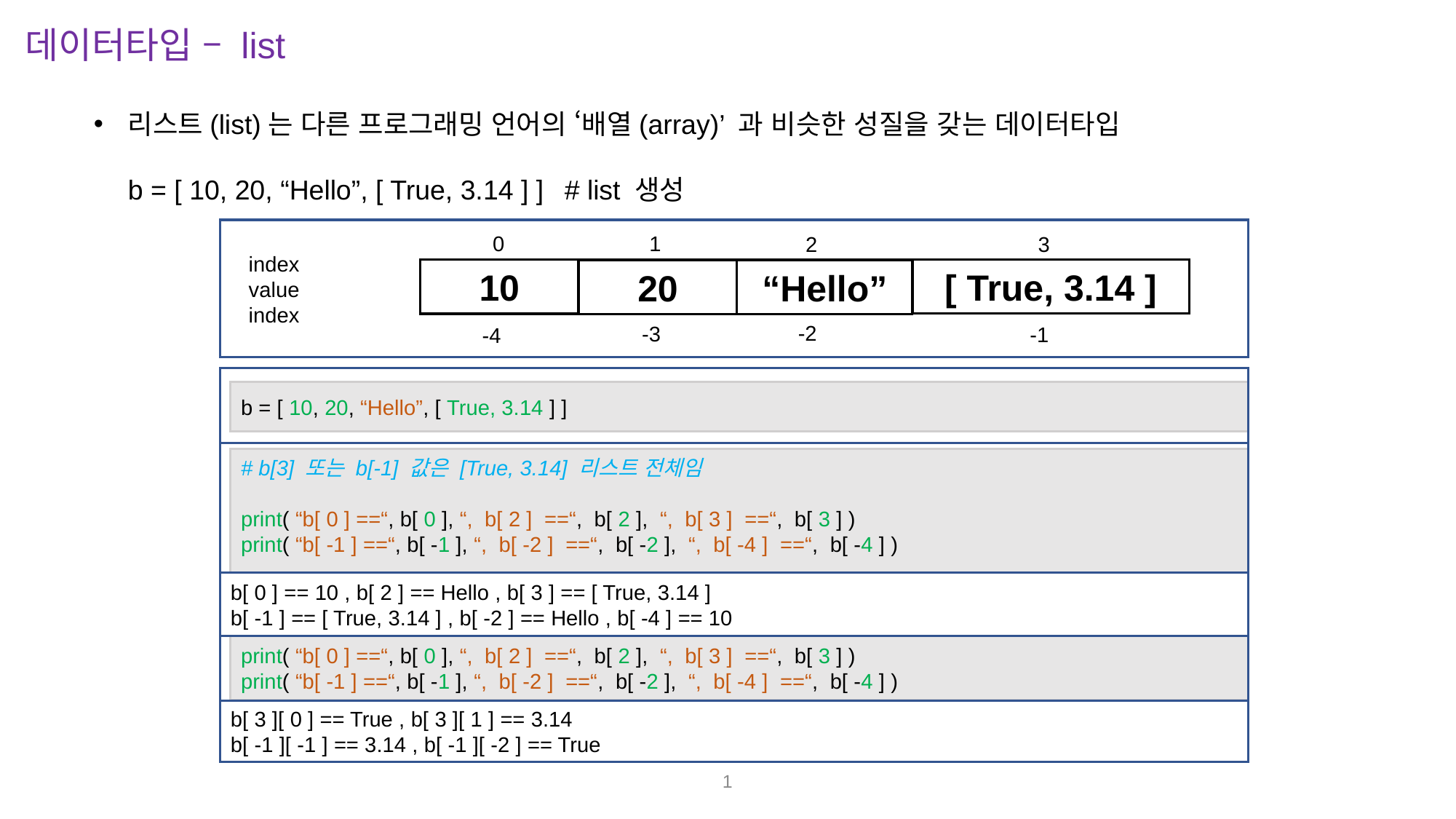

데이터타입 – list
리스트(list)는 다른 프로그래밍 언어의 ‘배열(array)’ 과 비슷한 성질을 갖는 데이터타입
b = [ 10, 20, “Hello”, [ True, 3.14 ] ]	# list 생성

   index
   value
   index
1
0
2
3
10
20
“Hello”
-2
-3
-1
-4
[ True, 3.14 ]

b = [ 10, 20, “Hello”, [ True, 3.14 ] ]
# b[3] 또는 b[-1] 값은 [True, 3.14] 리스트 전체임

print( “b[ 0 ] ==“, b[ 0 ], “,  b[ 2 ]  ==“,  b[ 2 ],  “,  b[ 3 ]  ==“,  b[ 3 ] )
print( “b[ -1 ] ==“, b[ -1 ], “,  b[ -2 ]  ==“,  b[ -2 ],  “,  b[ -4 ]  ==“,  b[ -4 ] )
b[ 3 ][ 0 ] == True , b[ 3 ][ 1 ] == 3.14
b[ -1 ][ -1 ] == 3.14 , b[ -1 ][ -2 ] == True
b[ 0 ] == 10 , b[ 2 ] == Hello , b[ 3 ] == [ True, 3.14 ]
b[ -1 ] == [ True, 3.14 ] , b[ -2 ] == Hello , b[ -4 ] == 10
print( “b[ 0 ] ==“, b[ 0 ], “,  b[ 2 ]  ==“,  b[ 2 ],  “,  b[ 3 ]  ==“,  b[ 3 ] )
print( “b[ -1 ] ==“, b[ -1 ], “,  b[ -2 ]  ==“,  b[ -2 ],  “,  b[ -4 ]  ==“,  b[ -4 ] )
1